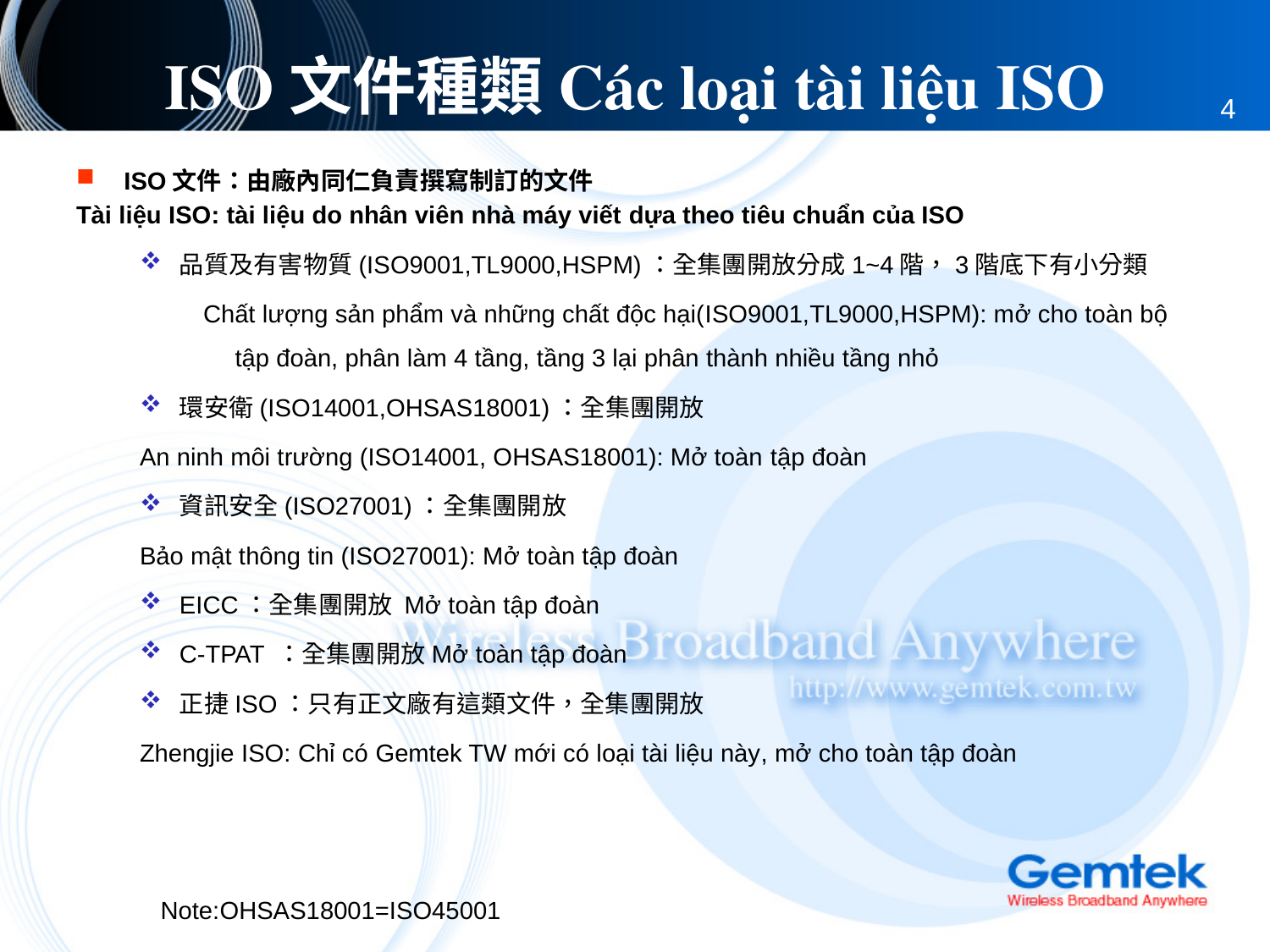

# ISO文件種類Các loại tài liệu ISO
4
ISO文件：由廠內同仁負責撰寫制訂的文件
Tài liệu ISO: tài liệu do nhân viên nhà máy viết dựa theo tiêu chuẩn của ISO
品質及有害物質(ISO9001,TL9000,HSPM)：全集團開放分成1~4階，3階底下有小分類
Chất lượng sản phẩm và những chất độc hại(ISO9001,TL9000,HSPM): mở cho toàn bộ tập đoàn, phân làm 4 tầng, tầng 3 lại phân thành nhiều tầng nhỏ
環安衛(ISO14001,OHSAS18001)：全集團開放
An ninh môi trường (ISO14001, OHSAS18001): Mở toàn tập đoàn
資訊安全(ISO27001)：全集團開放
Bảo mật thông tin (ISO27001): Mở toàn tập đoàn
EICC：全集團開放 Mở toàn tập đoàn
C-TPAT ：全集團開放Mở toàn tập đoàn
正捷ISO：只有正文廠有這類文件，全集團開放
Zhengjie ISO: Chỉ có Gemtek TW mới có loại tài liệu này, mở cho toàn tập đoàn

Note:OHSAS18001=ISO45001